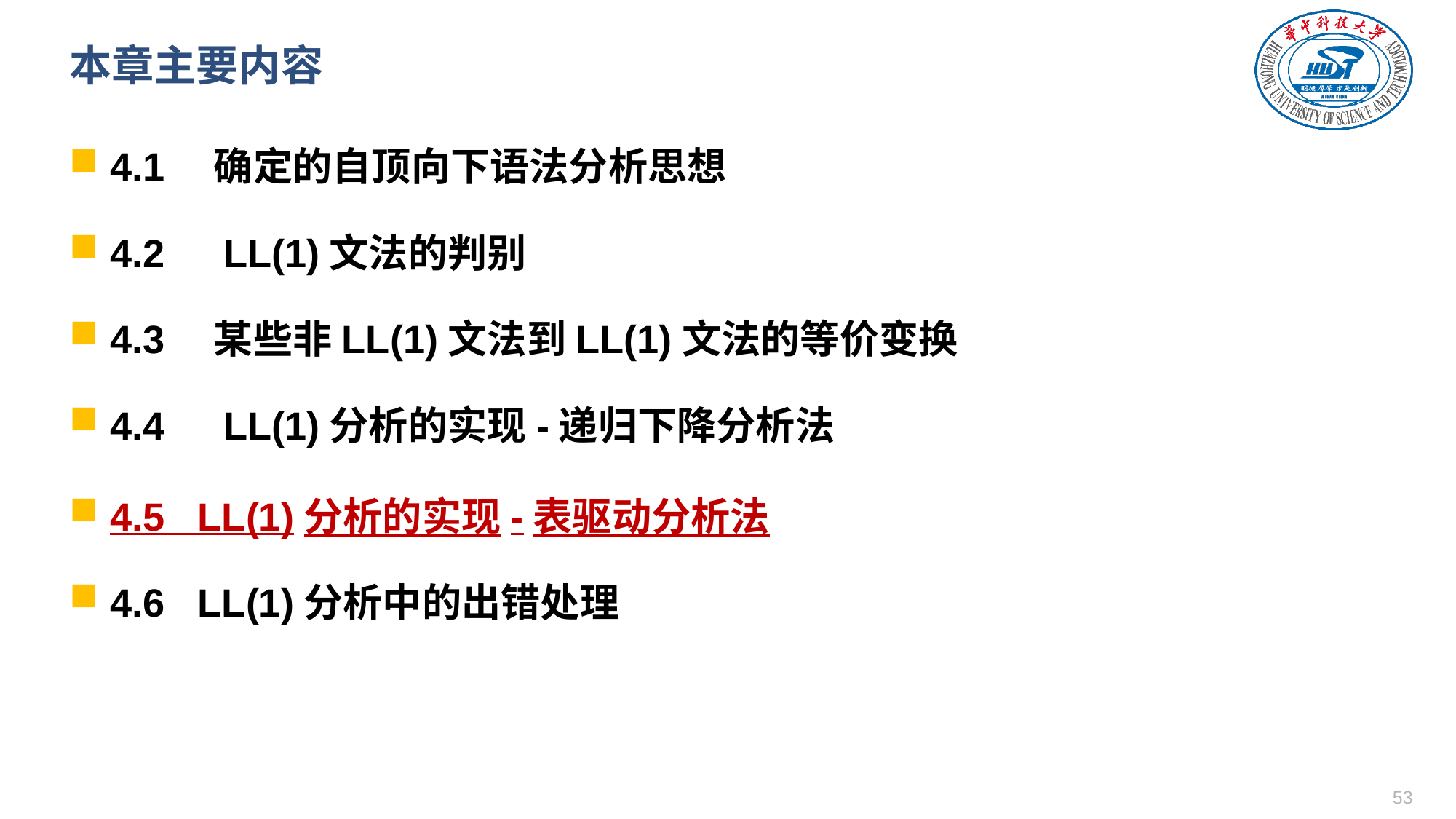

# 本章主要内容
4.1　确定的自顶向下语法分析思想
4.2　LL(1)文法的判别
4.3　某些非LL(1)文法到LL(1)文法的等价变换
4.4　LL(1)分析的实现-递归下降分析法
4.5   LL(1)分析的实现-表驱动分析法
4.6   LL(1)分析中的出错处理
53